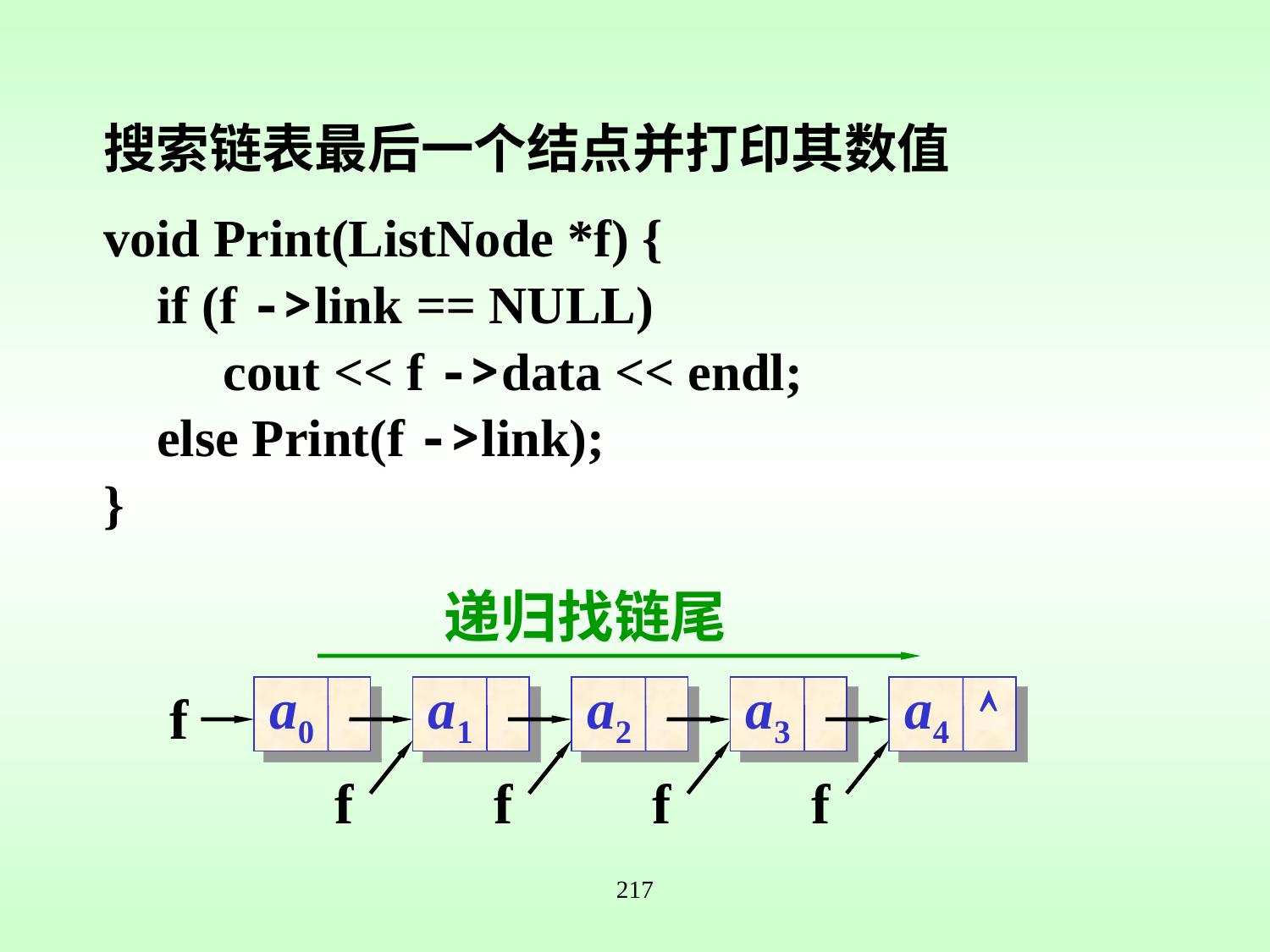

搜索链表最后一个结点并打印其数值

void Print(ListNode *f) {
    if (f ->link == NULL)
         cout << f ->data << endl;
    else Print(f ->link);
}
递归找链尾

a0
a1
a2
a3
a4
f

∧

f
f
f
f
217